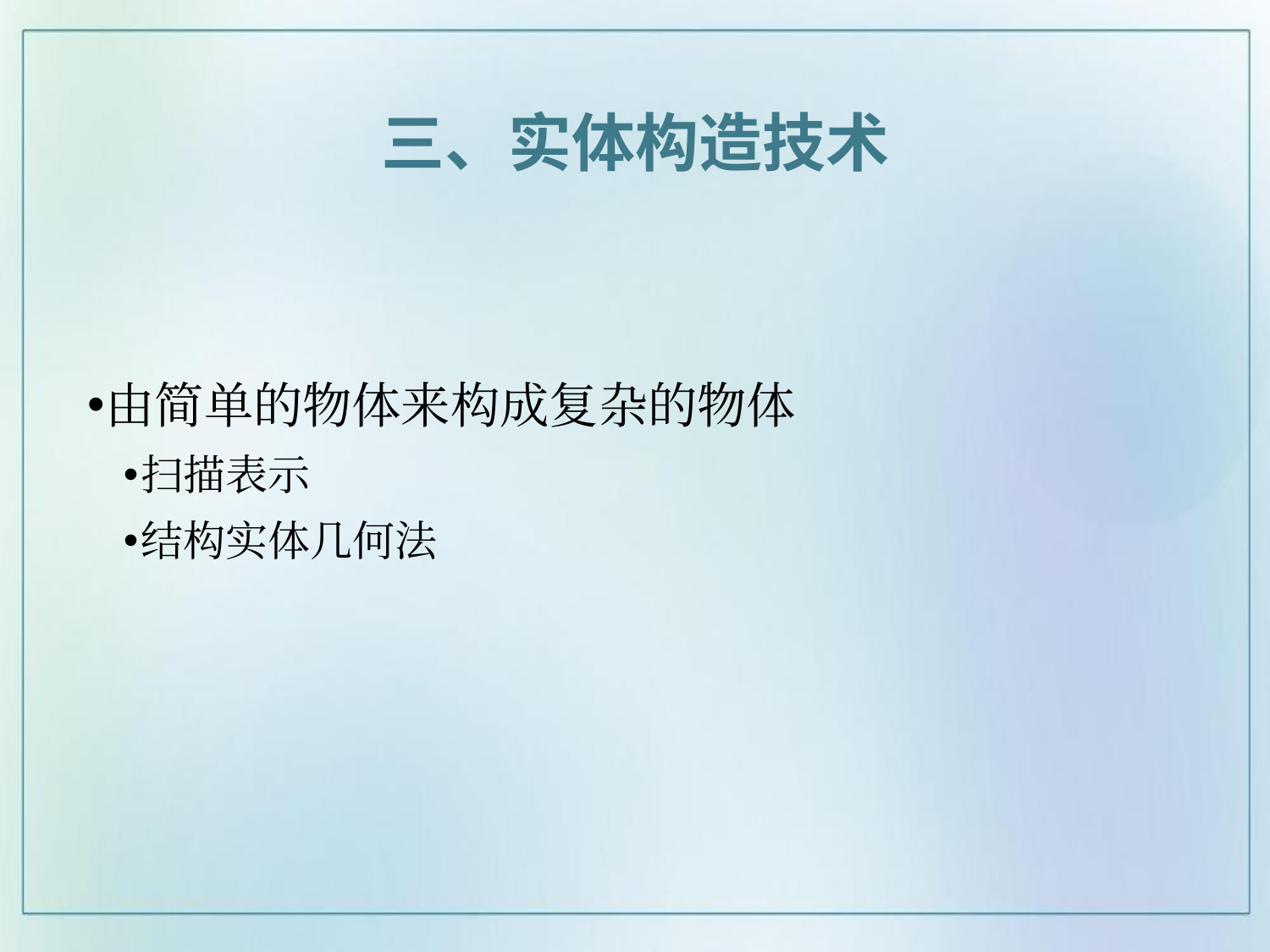

三、实体构造技术
由简单的物体来构成复杂的物体
扫描表示
结构实体几何法